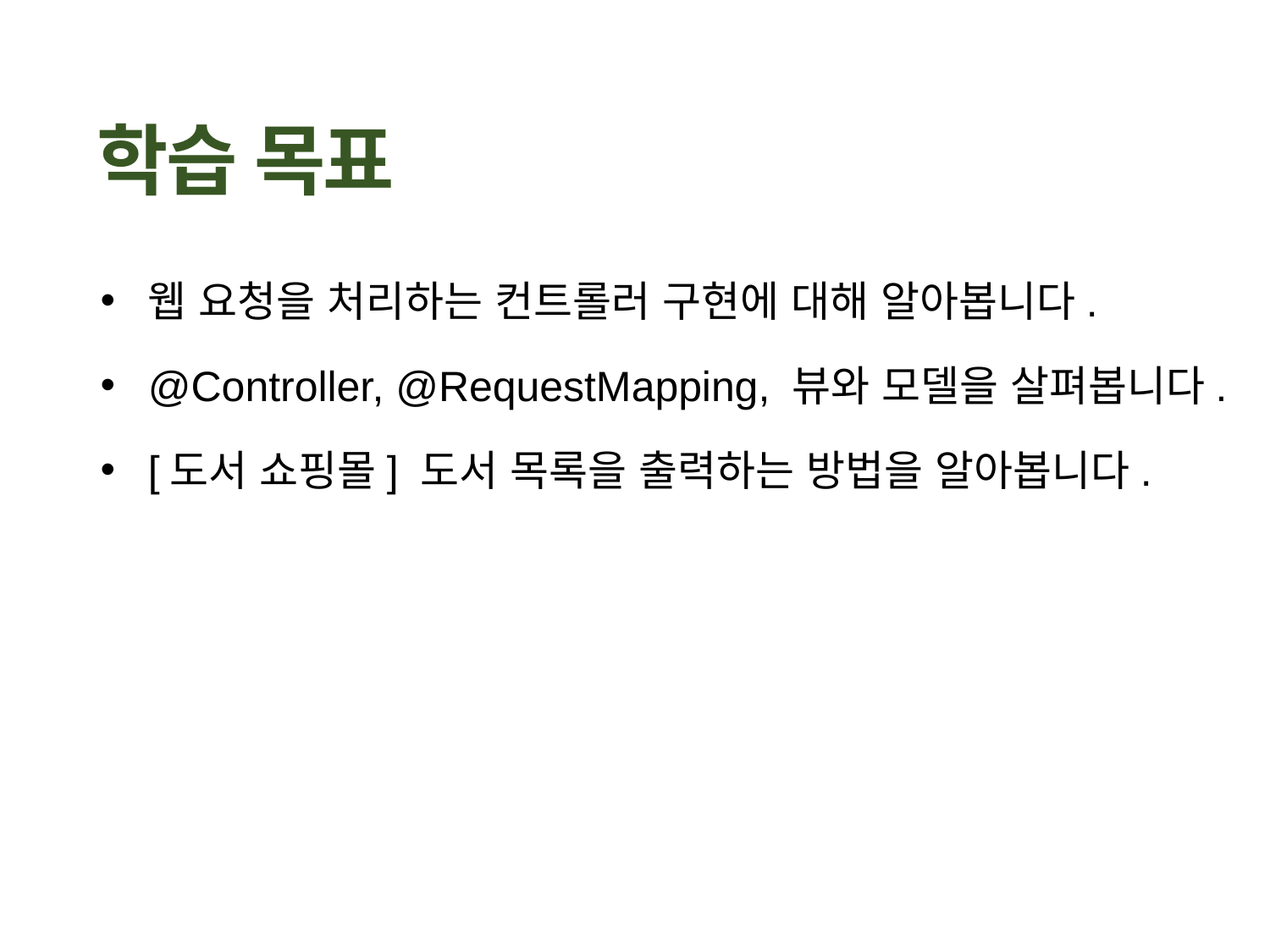

웹 요청을 처리하는 컨트롤러 구현에 대해 알아봅니다.
@Controller, @RequestMapping, 뷰와 모델을 살펴봅니다.
[도서 쇼핑몰] 도서 목록을 출력하는 방법을 알아봅니다.